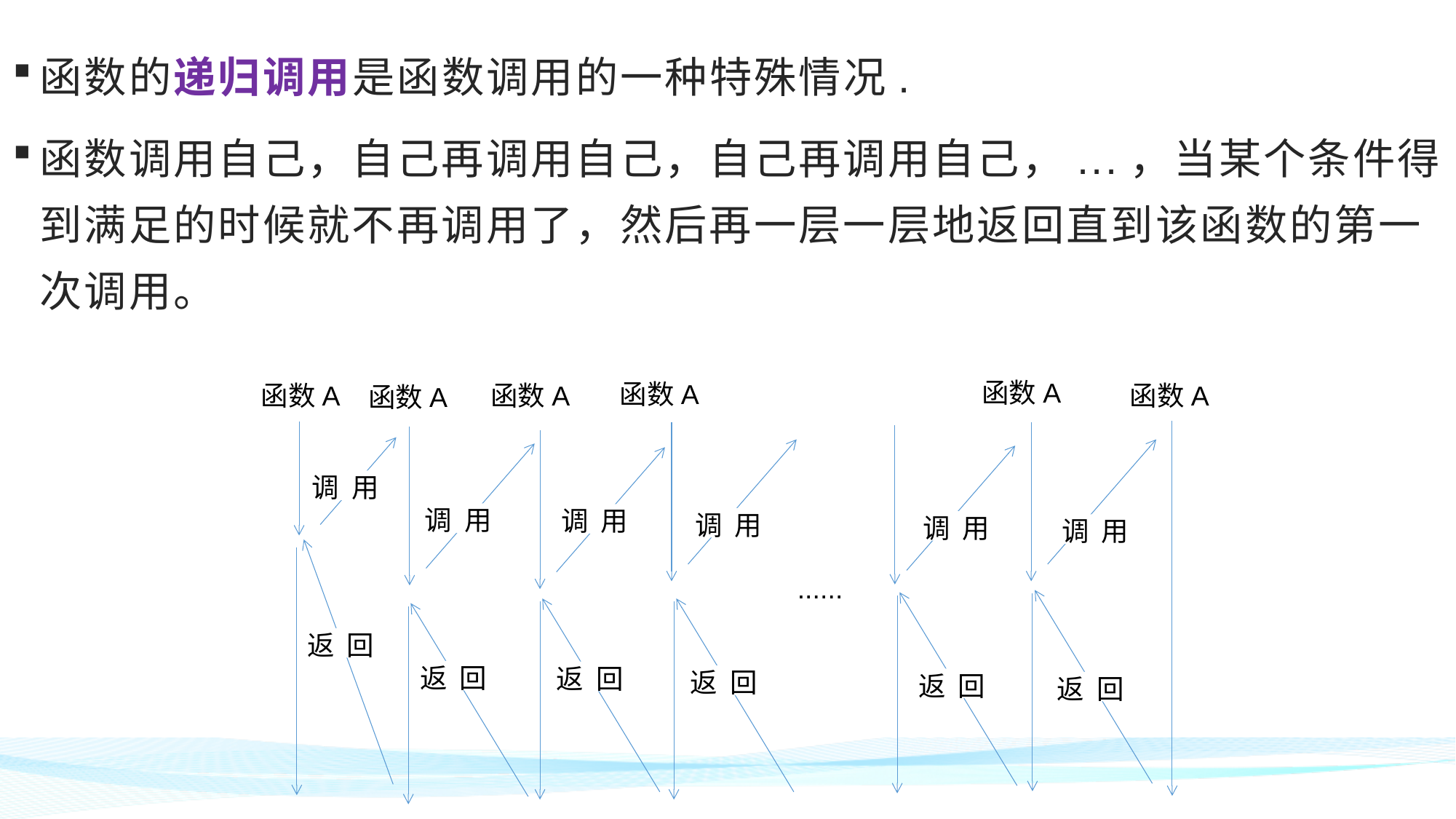

函数的递归调用是函数调用的一种特殊情况.
函数调用自己，自己再调用自己，自己再调用自己，...，当某个条件得到满足的时候就不再调用了，然后再一层一层地返回直到该函数的第一次调用。

函数A
函数A

函数A

函数A

函数A

函数A

调  用

调  用

调  用

调  用

调  用

调  用

......

返  回

返  回

返  回

返  回

返  回

返  回